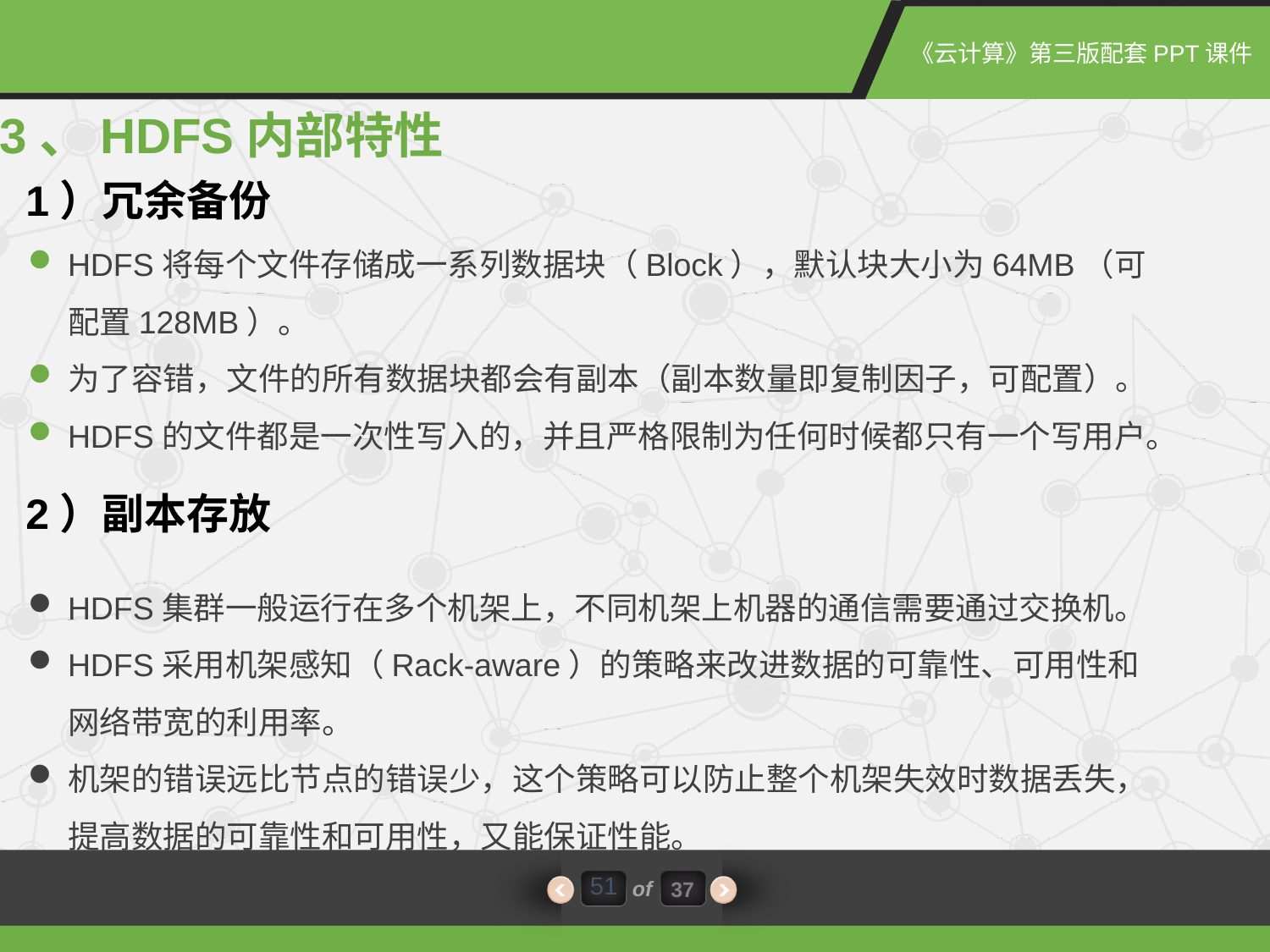

3、HDFS内部特性
1）冗余备份
HDFS将每个文件存储成一系列数据块（Block），默认块大小为64MB（可配置128MB）。
为了容错，文件的所有数据块都会有副本（副本数量即复制因子，可配置）。
HDFS的文件都是一次性写入的，并且严格限制为任何时候都只有一个写用户。
2）副本存放
HDFS集群一般运行在多个机架上，不同机架上机器的通信需要通过交换机。
HDFS采用机架感知（Rack-aware）的策略来改进数据的可靠性、可用性和网络带宽的利用率。
机架的错误远比节点的错误少，这个策略可以防止整个机架失效时数据丢失，提高数据的可靠性和可用性，又能保证性能。
51